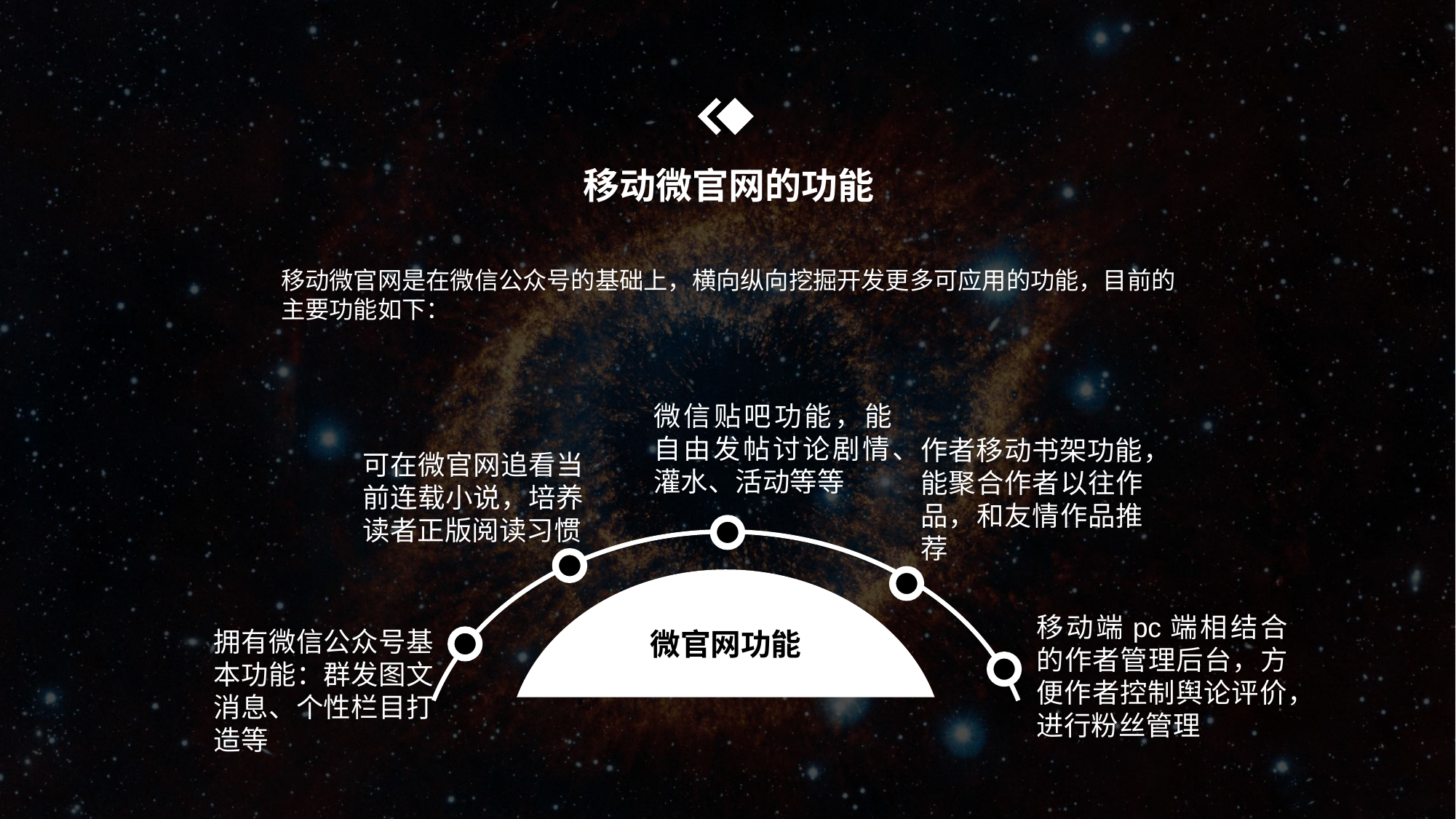

移动微官网的功能
移动微官网是在微信公众号的基础上，横向纵向挖掘开发更多可应用的功能，目前的主要功能如下：
微信贴吧功能，能自由发帖讨论剧情、灌水、活动等等
作者移动书架功能，能聚合作者以往作品，和友情作品推荐
可在微官网追看当前连载小说，培养读者正版阅读习惯

微官网功能
移动端pc端相结合的作者管理后台，方便作者控制舆论评价，进行粉丝管理
拥有微信公众号基本功能：群发图文消息、个性栏目打造等